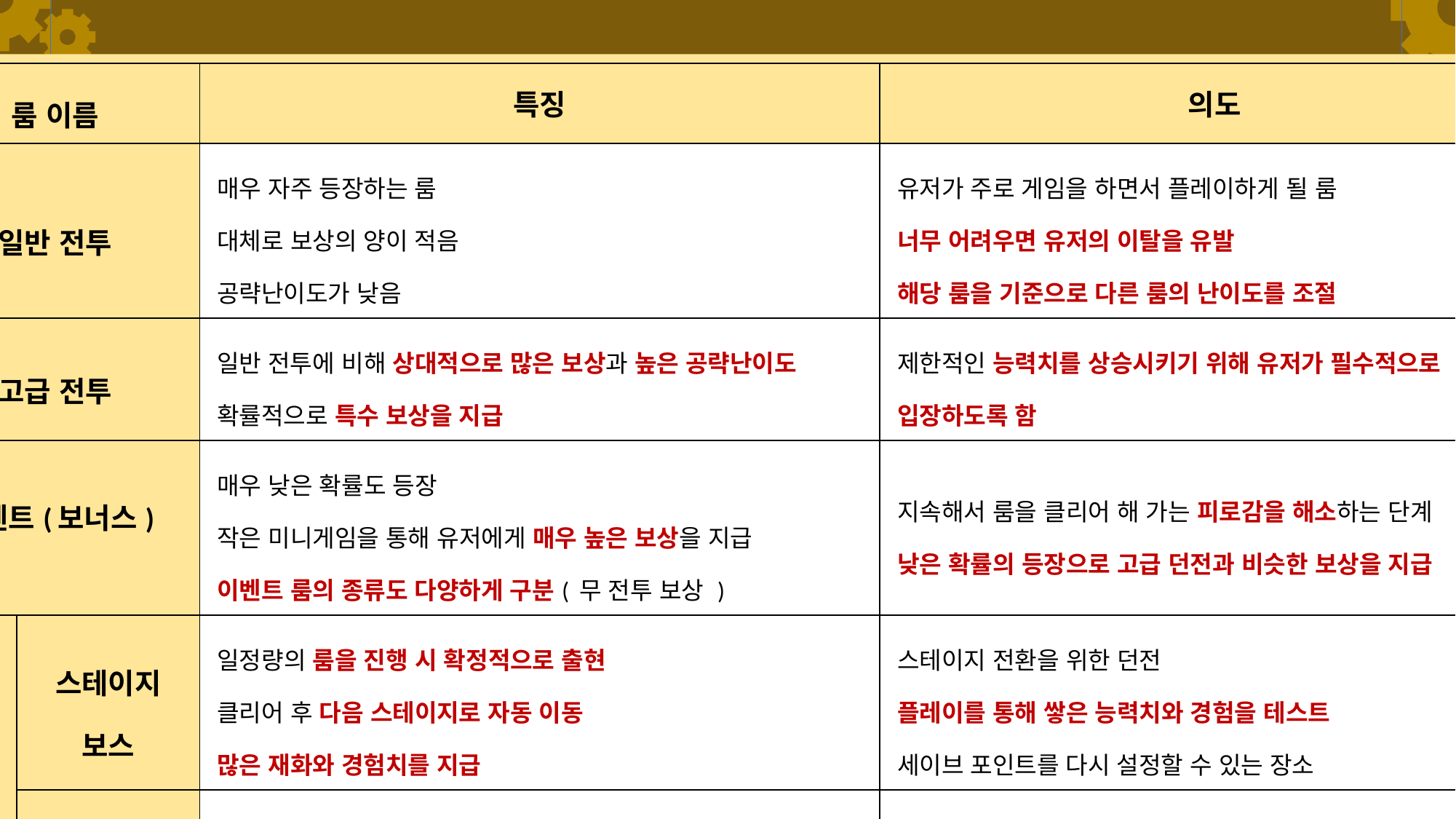

소개

# 분석자료
개요
디자인 컨셉
정리
9.  룸 설정
| 룸 이름 |  | 특징 | 의도 |
| --- | --- | --- | --- |
| 일반 전투 |  | 매우 자주 등장하는 룸 대체로 보상의 양이 적음 공략난이도가 낮음 | 유저가 주로 게임을 하면서 플레이하게 될 룸 너무 어려우면 유저의 이탈을 유발 해당 룸을 기준으로 다른 룸의 난이도를 조절 |
| 고급 전투 |  | 일반 전투에 비해 상대적으로 많은 보상과 높은 공략난이도 확률적으로 특수 보상을 지급 | 제한적인 능력치를 상승시키기 위해 유저가 필수적으로 입장하도록 함 |
| 이벤트(보너스) |  | 매우 낮은 확률도 등장 작은 미니게임을 통해 유저에게 매우 높은 보상을 지급 이벤트 룸의 종류도 다양하게 구분( 무 전투 보상 ) | 지속해서 룸을 클리어 해 가는 피로감을 해소하는 단계 낮은 확률의 등장으로 고급 던전과 비슷한 보상을 지급 |
| 보스 | 스테이지 보스 | 일정량의 룸을 진행 시 확정적으로 출현 클리어 후 다음 스테이지로 자동 이동 많은 재화와 경험치를 지급 | 스테이지 전환을 위한 던전 플레이를 통해 쌓은 능력치와 경험을 테스트 세이브 포인트를 다시 설정할 수 있는 장소 |
|  | 챕터 보스 | 유저가 선택한 챕터의 마지막 스테이지의 마지막 룸 매우 고난이도의 룸 클리어 시 보스 몬스터의 특징을 컨셉으로 한 무기 획득 매우 많은 양의 재화와 경험치를 획득 | 최종 보스 룸 이전 스테이지를 플레이하며 얻은 유저의 경험을 통해 어려운 구간을 클리어하는 성취감을 주기위한 구간 마지막인 만큼 보상 또한 그에 맞게 지급 |